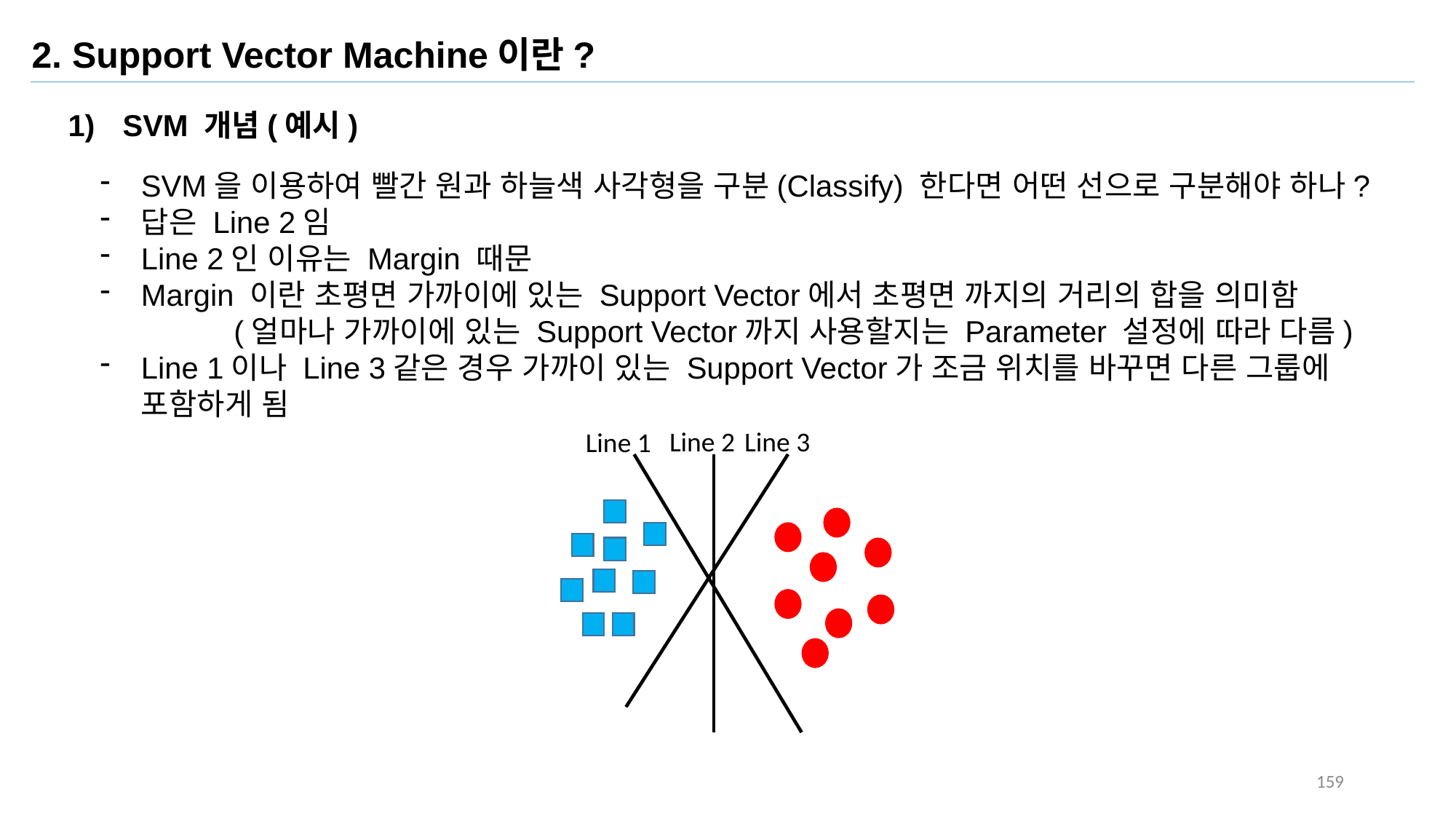

2. Support Vector Machine이란?
SVM 개념(예시)
SVM을 이용하여 빨간 원과 하늘색 사각형을 구분(Classify) 한다면 어떤 선으로 구분해야 하나?
답은 Line 2임
Line 2인 이유는 Margin 때문
Margin 이란 초평면 가까이에 있는 Support Vector에서 초평면 까지의 거리의 합을 의미함                      (얼마나 가까이에 있는 Support Vector까지 사용할지는 Parameter 설정에 따라 다름)
Line 1이나 Line 3같은 경우 가까이 있는 Support Vector가 조금 위치를 바꾸면 다른 그룹에 포함하게 됨

Line 2
Line 3
Line 1

159